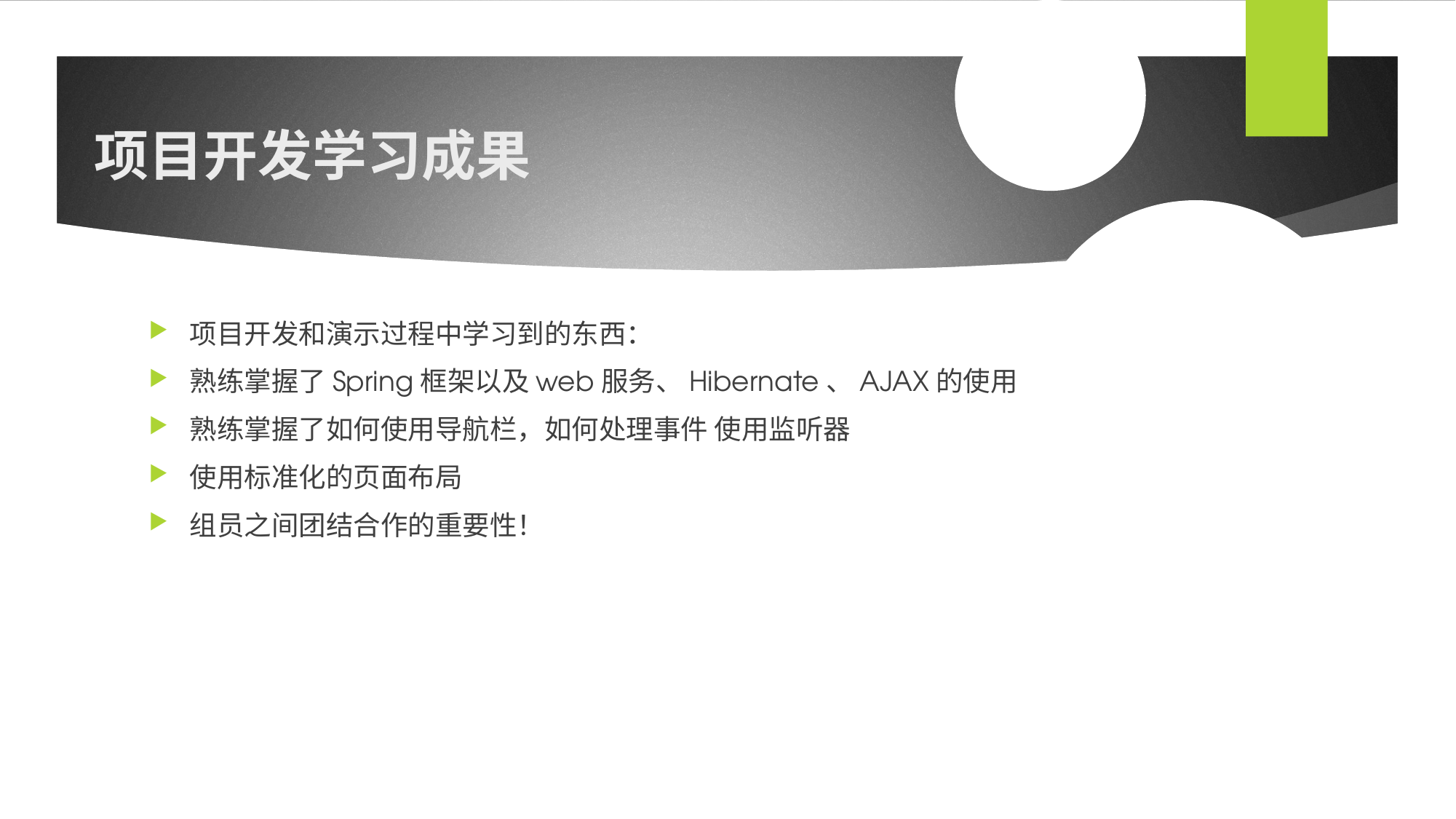

项目开发和演示过程中学习到的东西：
熟练掌握了Spring框架以及web服务、Hibernate、AJAX的使用
熟练掌握了如何使用导航栏，如何处理事件 使用监听器
使用标准化的页面布局
组员之间团结合作的重要性！

# 项目开发学习成果